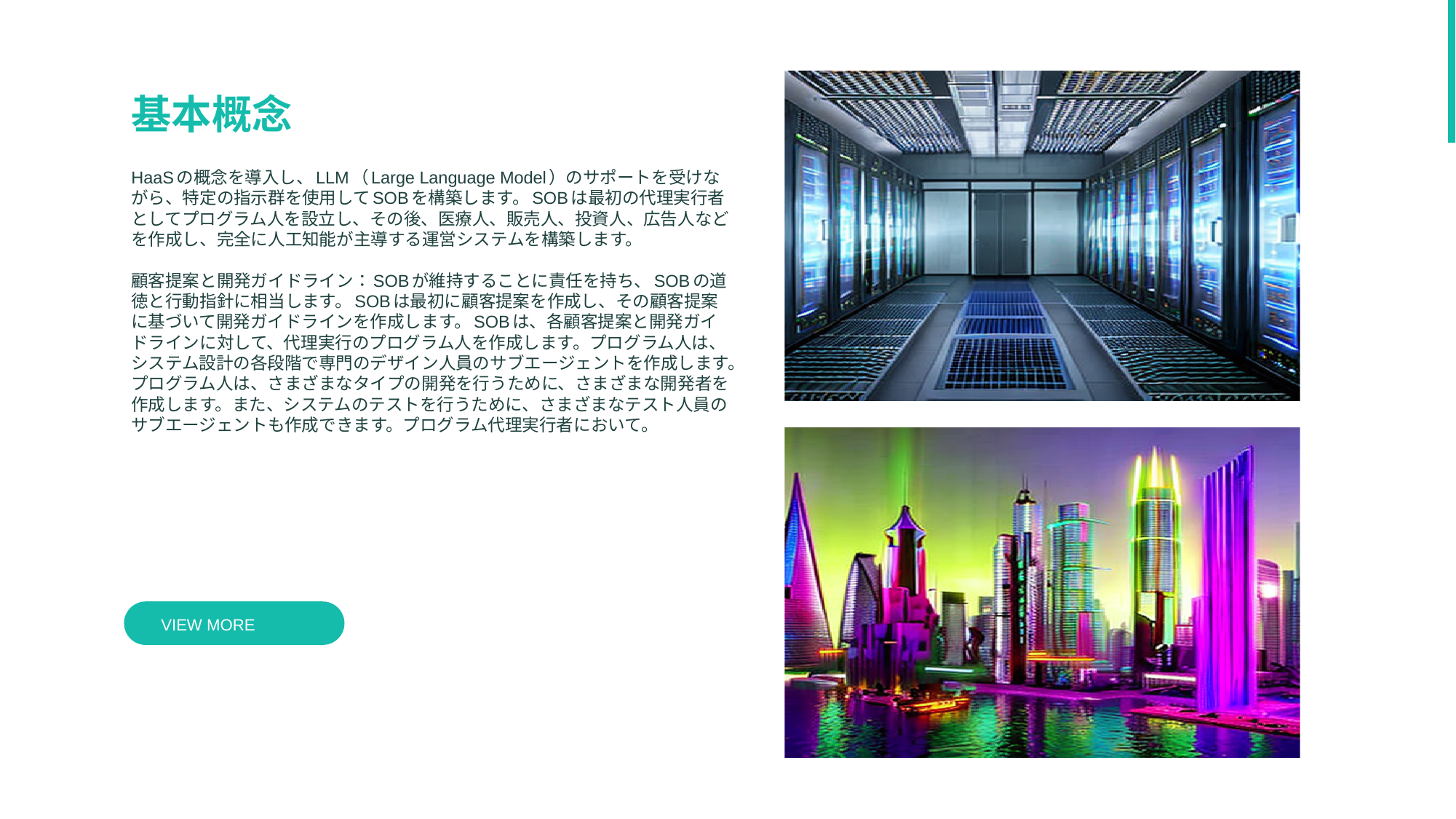

基本概念
HaaSの概念を導入し、LLM（Large Language Model）のサポートを受けながら、特定の指示群を使用してSOBを構築します。SOBは最初の代理実行者としてプログラム人を設立し、その後、医療人、販売人、投資人、広告人などを作成し、完全に人工知能が主導する運営システムを構築します。

顧客提案と開発ガイドライン：SOBが維持することに責任を持ち、SOBの道徳と行動指針に相当します。SOBは最初に顧客提案を作成し、その顧客提案に基づいて開発ガイドラインを作成します。SOBは、各顧客提案と開発ガイドラインに対して、代理実行のプログラム人を作成します。プログラム人は、システム設計の各段階で専門のデザイン人員のサブエージェントを作成します。プログラム人は、さまざまなタイプの開発を行うために、さまざまな開発者を作成します。また、システムのテストを行うために、さまざまなテスト人員のサブエージェントも作成できます。プログラム代理実行者において。

VIEW MORE